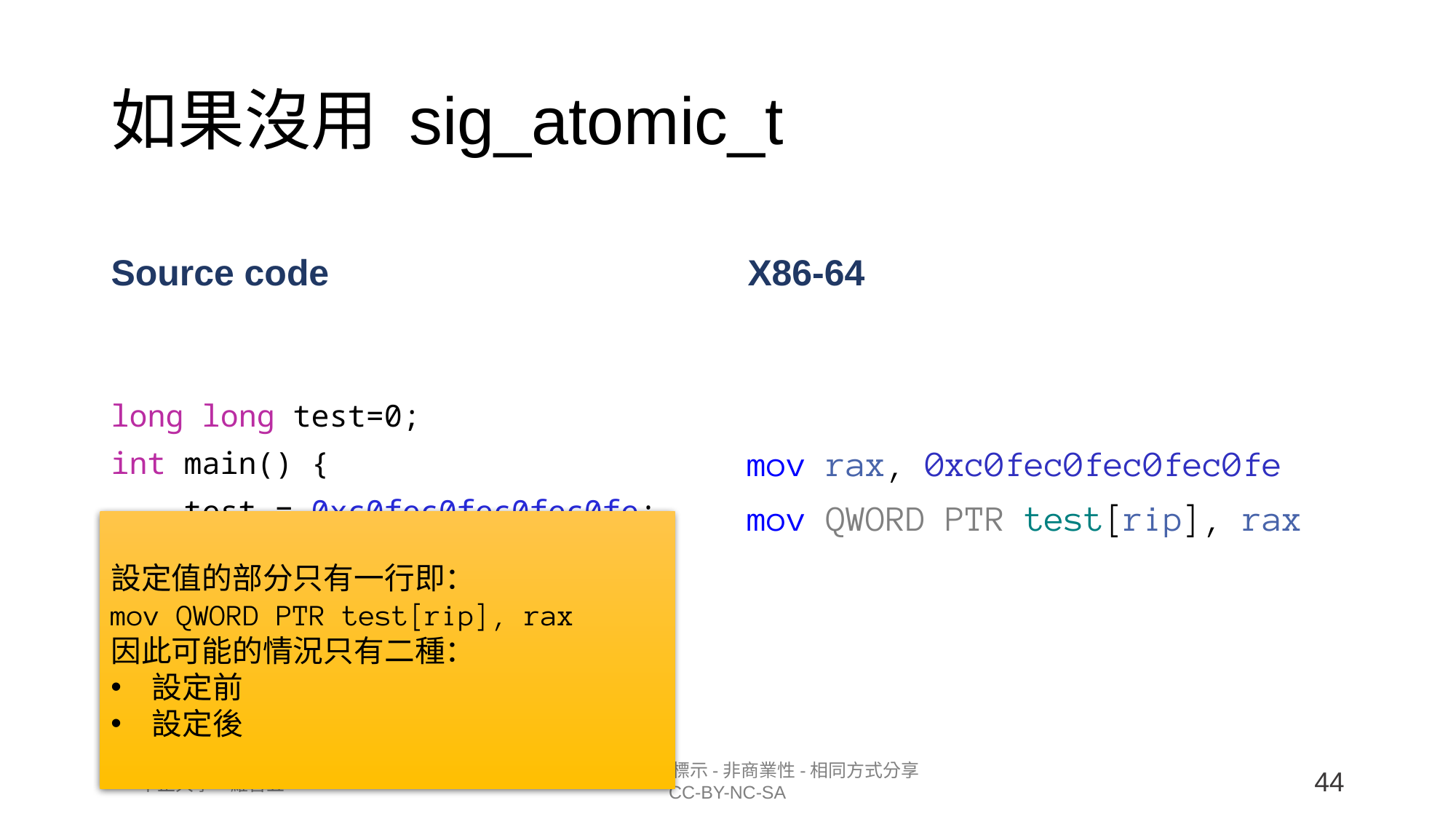

# 如果沒用 sig_atomic_t
Source code
X86-64
long long test=0;
int main() {
    test = 0xc0fec0fec0fec0fe;
}

mov rax, 0xc0fec0fec0fec0fe
mov QWORD PTR test[rip], rax

設定值的部分只有一行即：
mov QWORD PTR test[rip], rax
因此可能的情況只有二種：
設定前
設定後